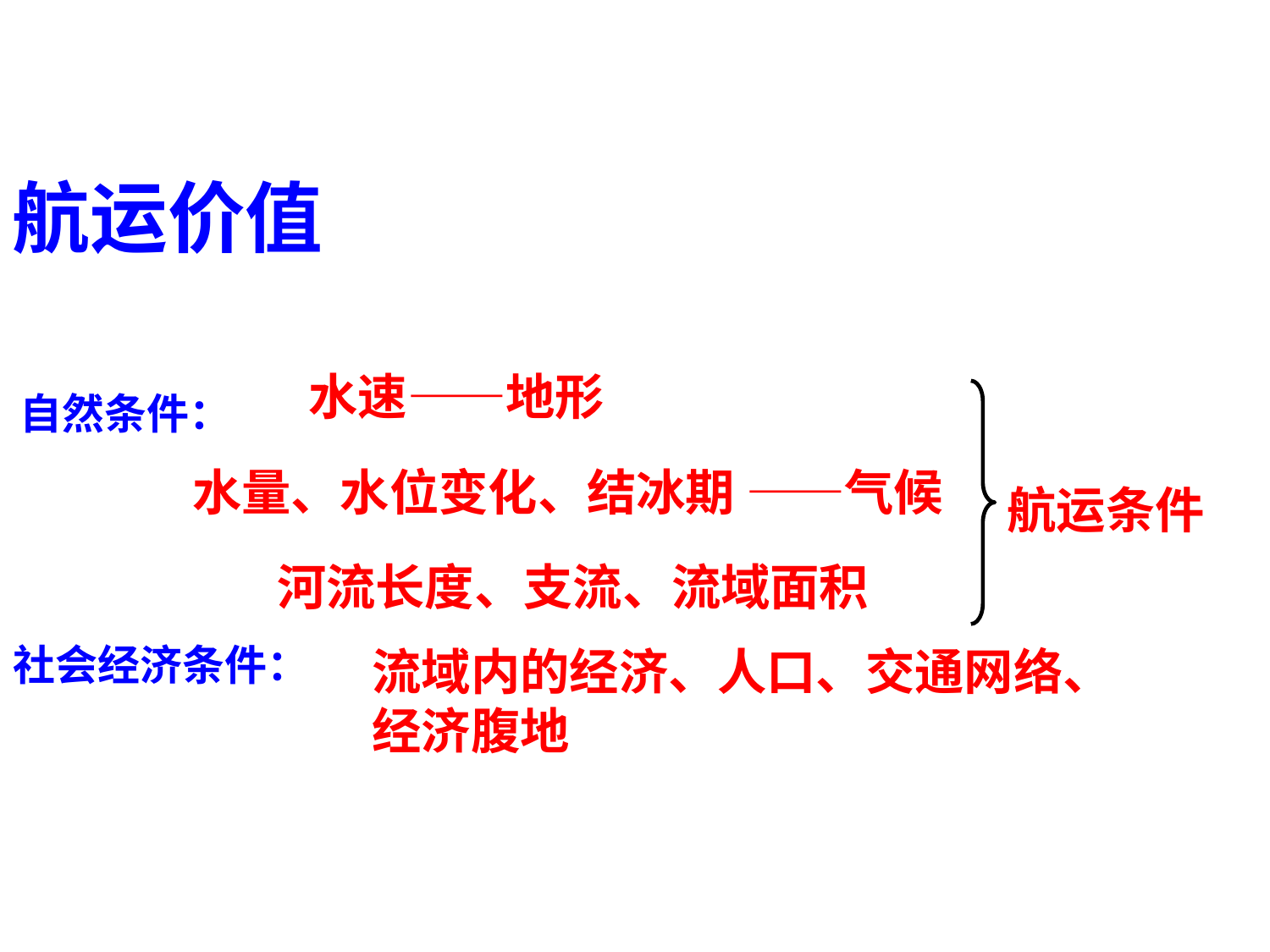

航运价值
水速——地形
自然条件：
社会经济条件：

水量、水位变化、结冰期 ——气候
航运条件
河流长度、支流、流域面积
流域内的经济、人口、交通网络、经济腹地